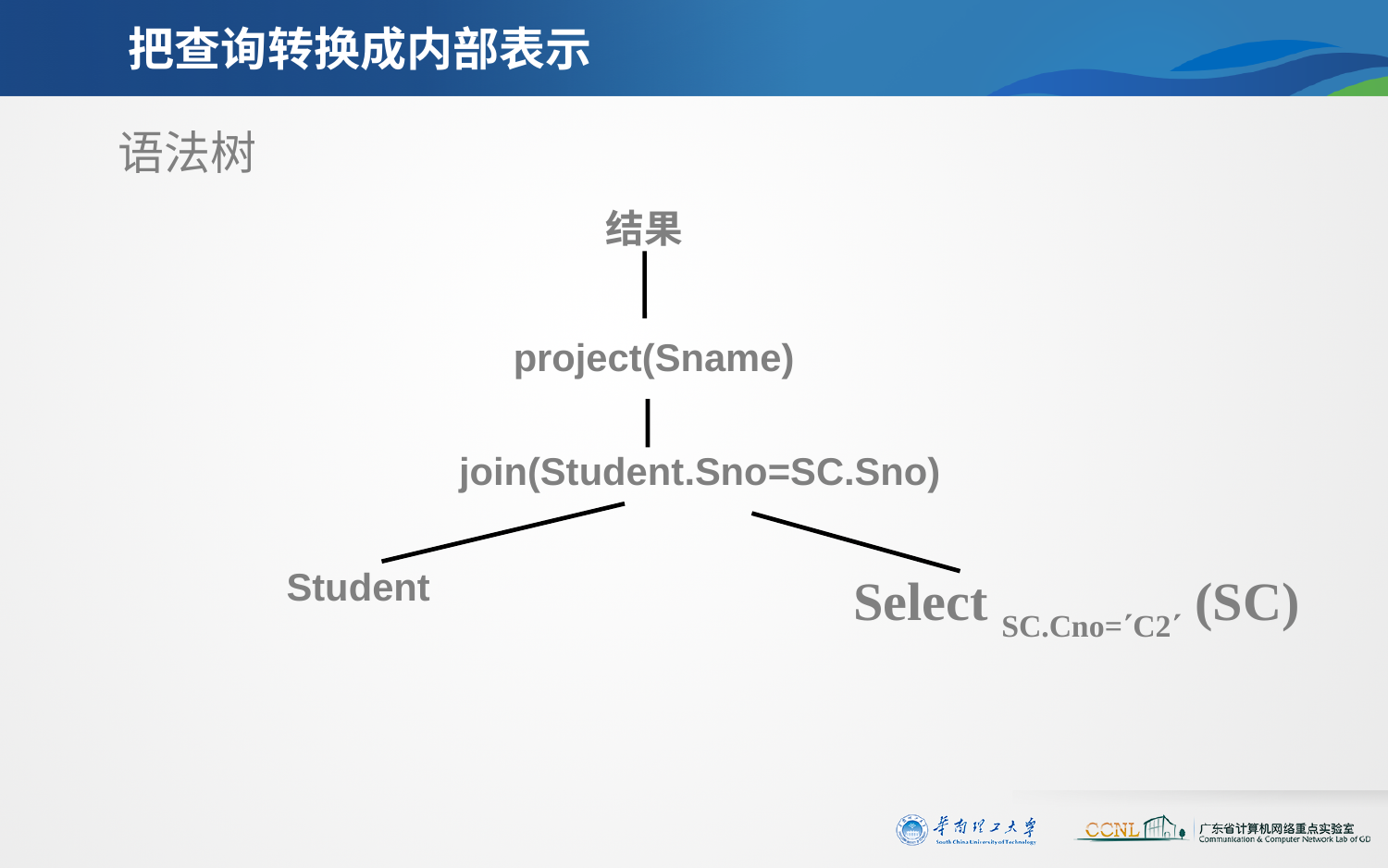

# 把查询转换成内部表示
语法树
结果

project(Sname)

 join(Student.Sno=SC.Sno)

Student
Select SC.Cno=′C2′ (SC)